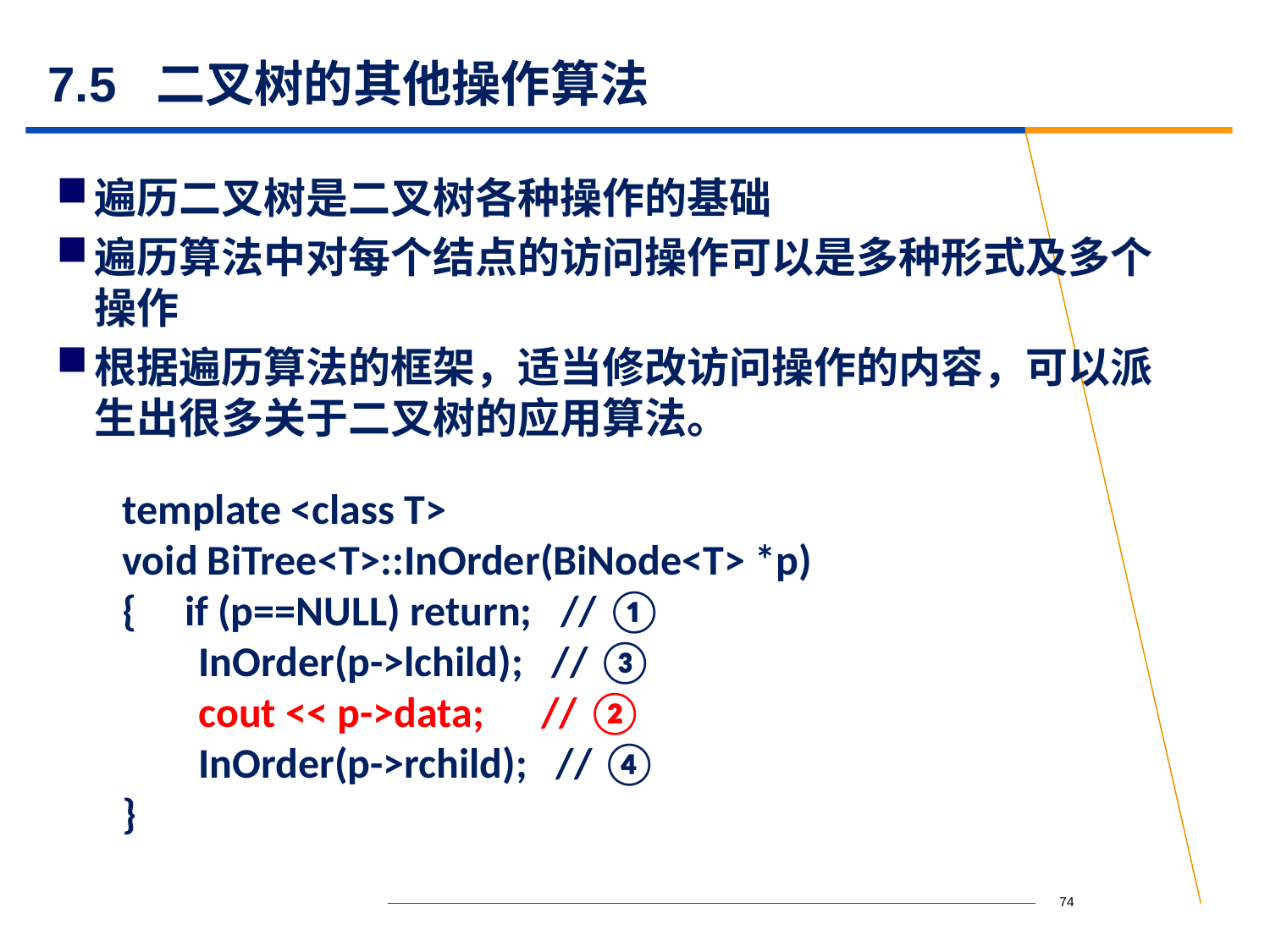

# 7.5  二叉树的其他操作算法
遍历二叉树是二叉树各种操作的基础
遍历算法中对每个结点的访问操作可以是多种形式及多个操作
根据遍历算法的框架，适当修改访问操作的内容，可以派生出很多关于二叉树的应用算法。
template <class T>
void BiTree<T>::InOrder(BiNode<T> *p)
{     if (p==NULL) return;   // ①
        InOrder(p->lchild);   // ③
        cout << p->data;      // ②
        InOrder(p->rchild);   // ④
}